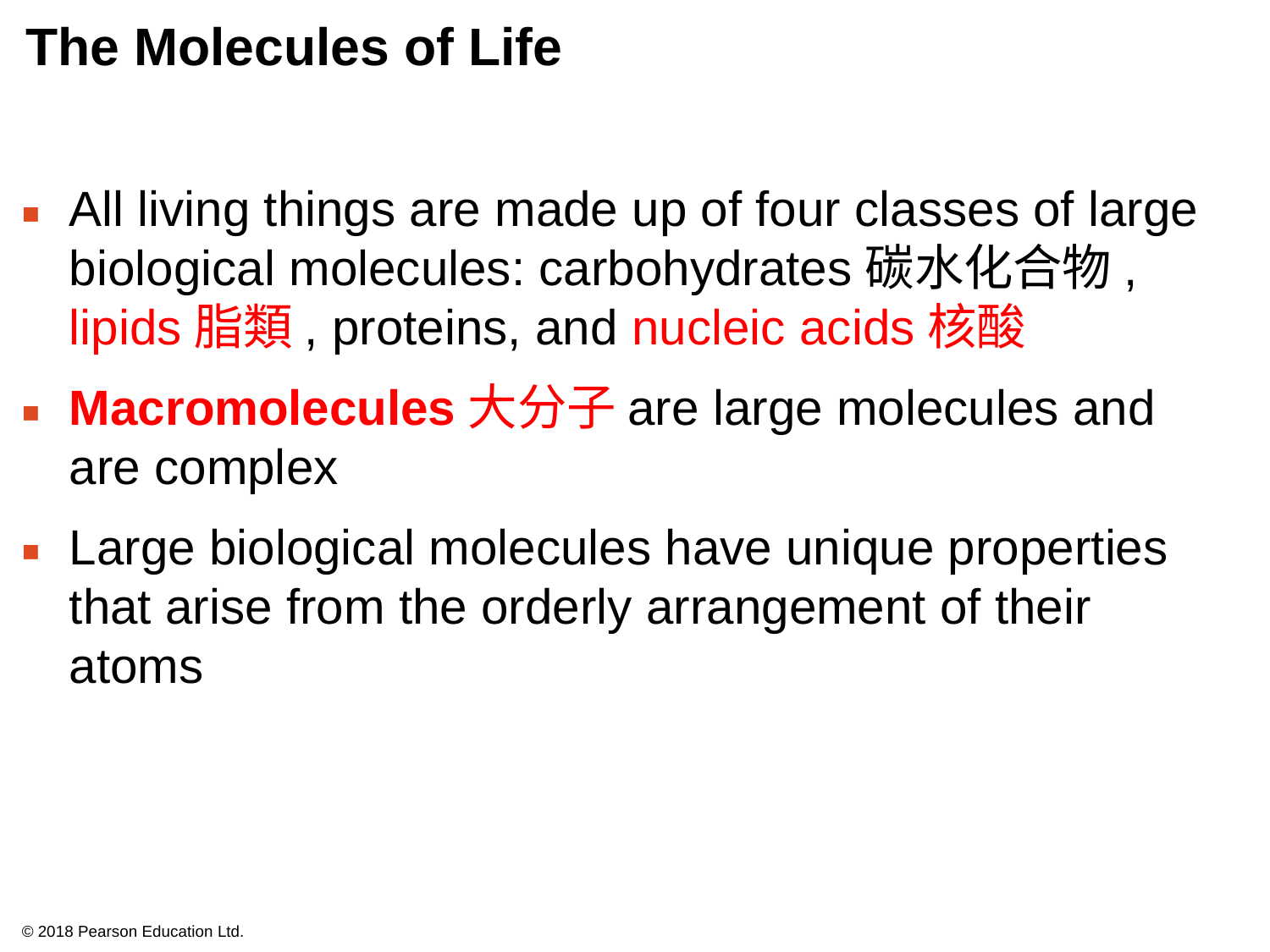

# The Molecules of Life
All living things are made up of four classes of large biological molecules: carbohydrates碳水化合物, lipids脂類, proteins, and nucleic acids核酸
Macromolecules大分子are large molecules and are complex
Large biological molecules have unique properties that arise from the orderly arrangement of their atoms
© 2018 Pearson Education Ltd.